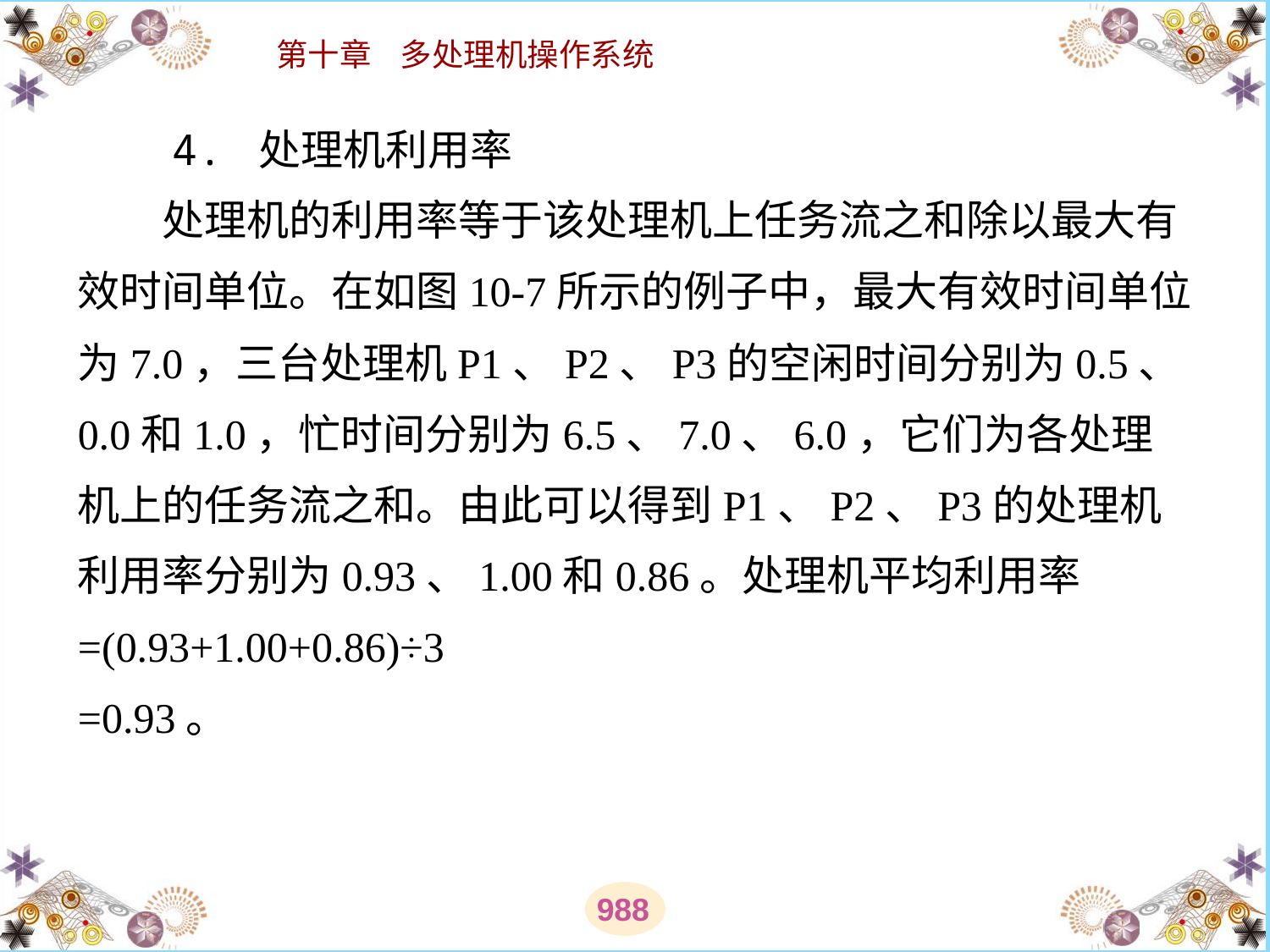

# 4. 处理机利用率 　　处理机的利用率等于该处理机上任务流之和除以最大有效时间单位。在如图10-7所示的例子中，最大有效时间单位为7.0，三台处理机P1、P2、P3的空闲时间分别为0.5、0.0和1.0，忙时间分别为6.5、7.0、6.0，它们为各处理机上的任务流之和。由此可以得到P1、P2、P3的处理机利用率分别为0.93、1.00和0.86。处理机平均利用率=(0.93+1.00+0.86)÷3 =0.93。